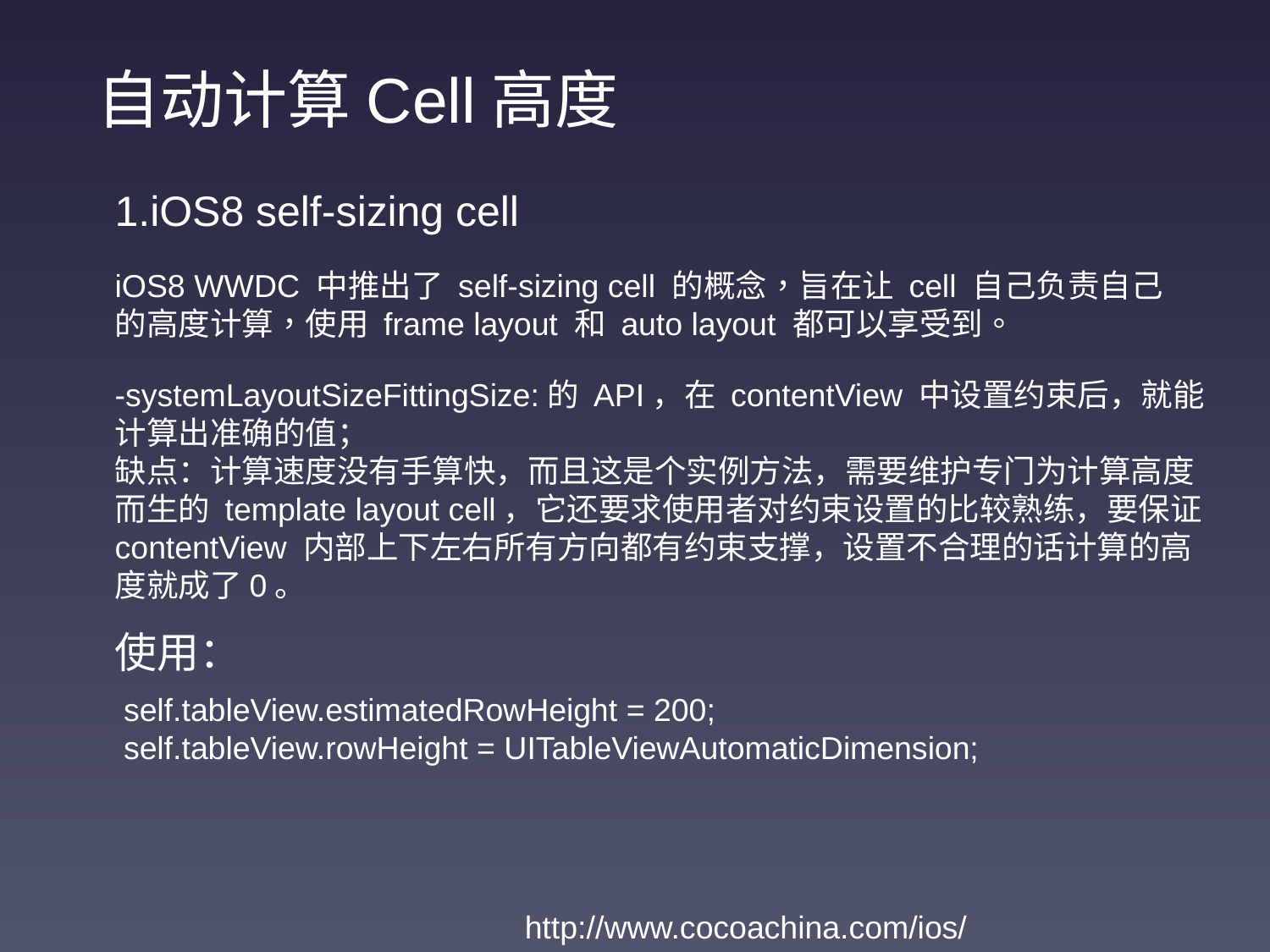

自动计算Cell高度
1.iOS8 self-sizing cell
iOS8 WWDC 中推出了 self-sizing cell 的概念，旨在让 cell 自己负责自己的高度计算，使用 frame layout 和 auto layout 都可以享受到。
-systemLayoutSizeFittingSize:的 API，在 contentView 中设置约束后，就能计算出准确的值；
缺点：计算速度没有手算快，而且这是个实例方法，需要维护专门为计算高度而生的 template layout cell，它还要求使用者对约束设置的比较熟练，要保证 contentView 内部上下左右所有方向都有约束支撑，设置不合理的话计算的高度就成了0。
使用：
 self.tableView.estimatedRowHeight = 200;
 self.tableView.rowHeight = UITableViewAutomaticDimension;
http://www.cocoachina.com/ios/20150518/11854.html